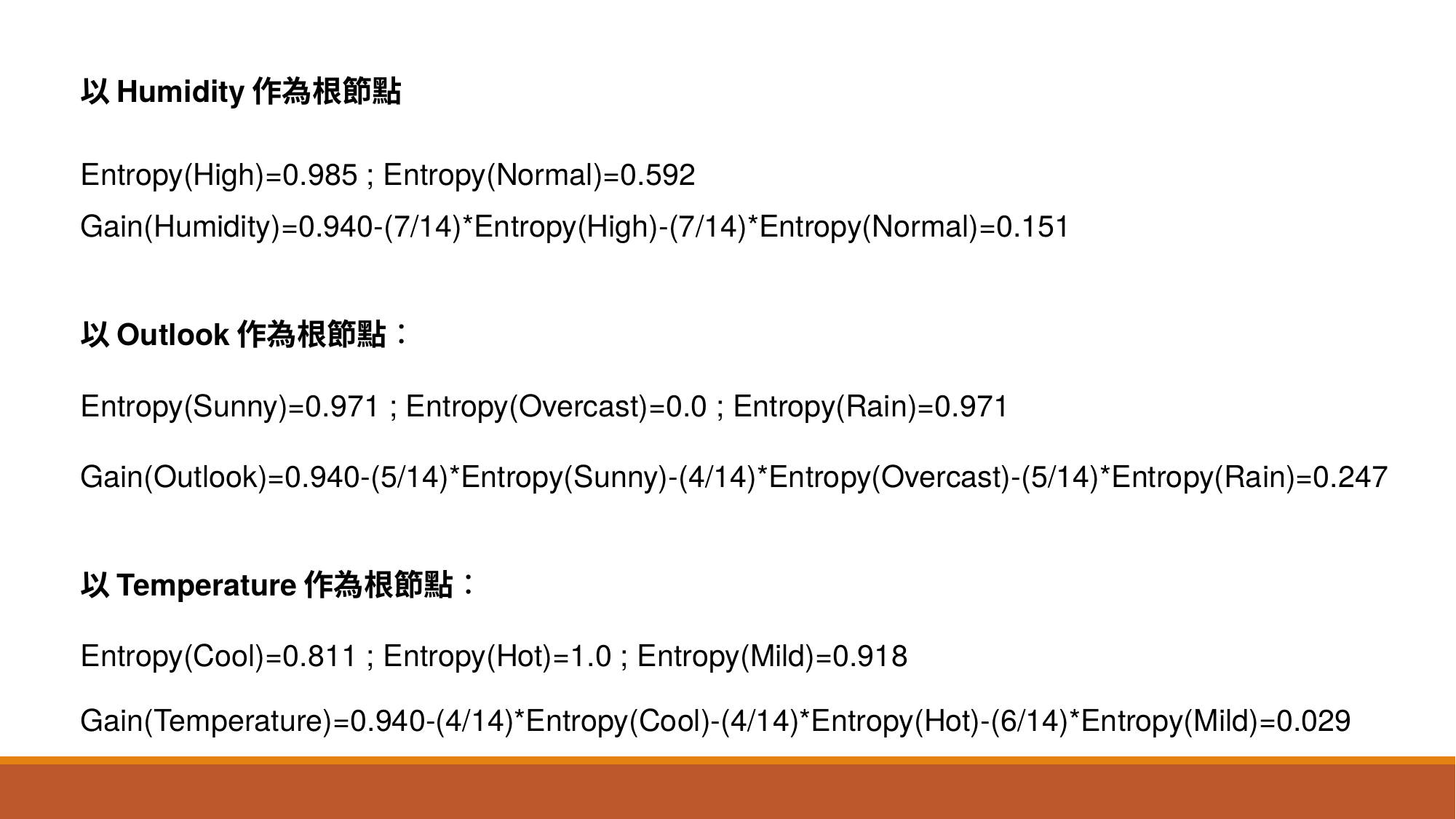

以Humidity作為根節點
Entropy(High)=0.985 ; Entropy(Normal)=0.592
Gain(Humidity)=0.940-(7/14)*Entropy(High)-(7/14)*Entropy(Normal)=0.151

以Outlook作為根節點：
Entropy(Sunny)=0.971 ; Entropy(Overcast)=0.0 ; Entropy(Rain)=0.971
Gain(Outlook)=0.940-(5/14)*Entropy(Sunny)-(4/14)*Entropy(Overcast)-(5/14)*Entropy(Rain)=0.247

以Temperature作為根節點：
Entropy(Cool)=0.811 ; Entropy(Hot)=1.0 ; Entropy(Mild)=0.918
Gain(Temperature)=0.940-(4/14)*Entropy(Cool)-(4/14)*Entropy(Hot)-(6/14)*Entropy(Mild)=0.029